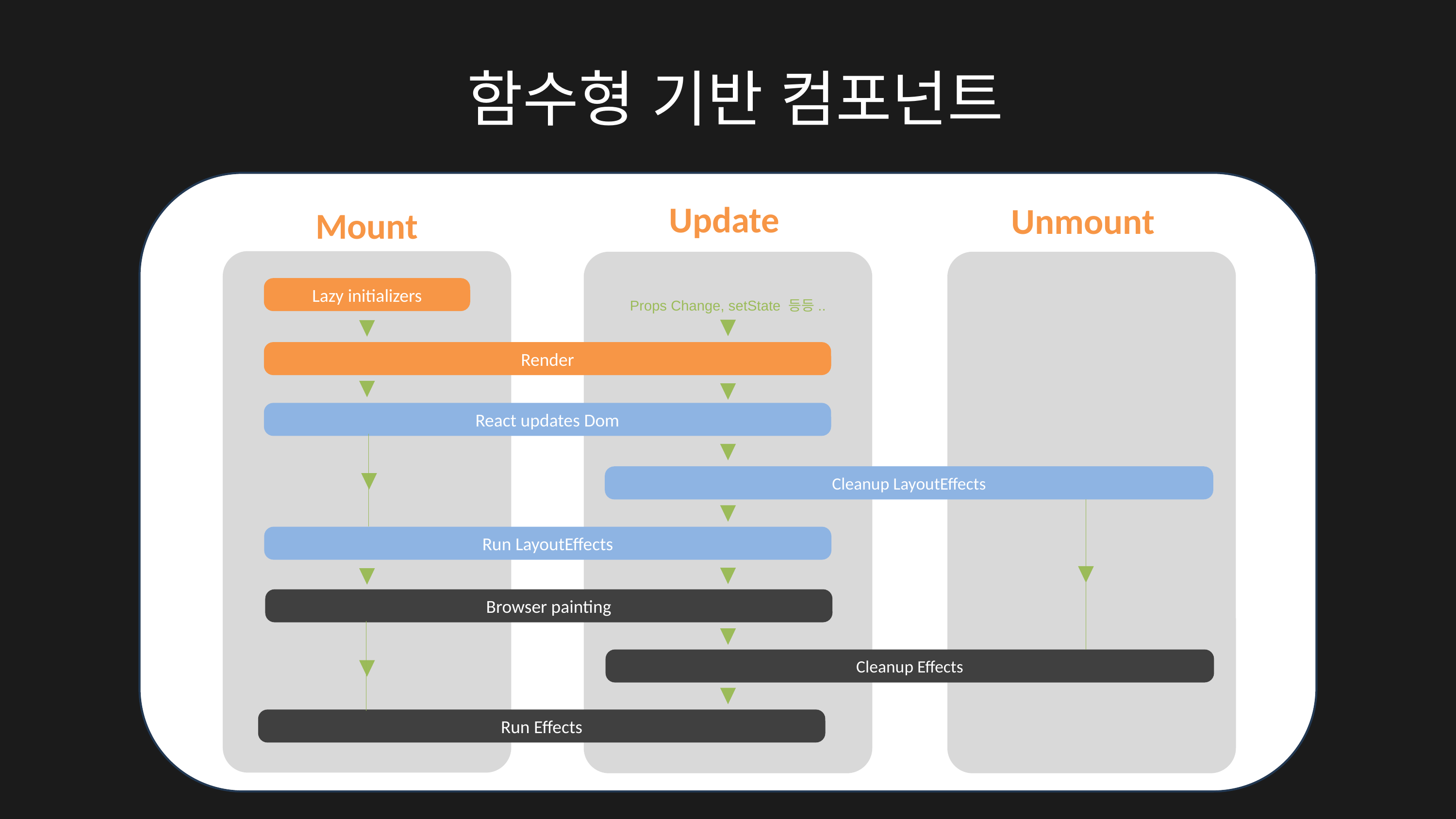

함수형 기반 컴포넌트
Update
Unmount
Mount

Props Change, setState 등등..
Lazy initializers

Render

React updates Dom

Cleanup LayoutEffects

Run LayoutEffects

Browser painting

Cleanup Effects

Run Effects